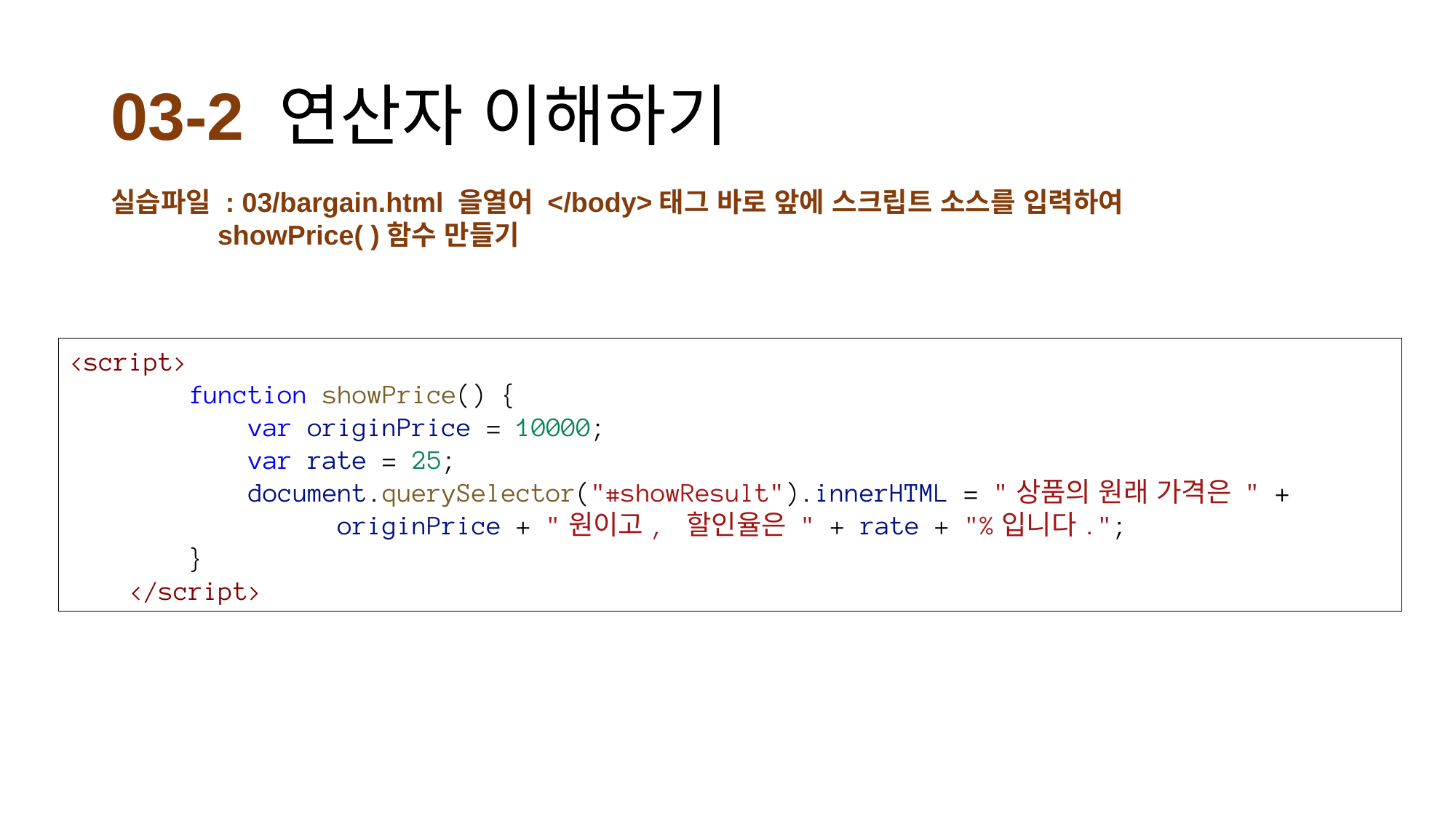

# 03-2 연산자 이해하기
실습파일 : 03/bargain.html 을열어 </body>태그 바로 앞에 스크립트 소스를 입력하여
              showPrice( )함수 만들기
<script>
        function showPrice() {
            var originPrice = 10000;
            var rate = 25;
            document.querySelector("#showResult").innerHTML = "상품의 원래 가격은 " +                         originPrice + "원이고, 할인율은 " + rate + "%입니다.";
        }
    </script>